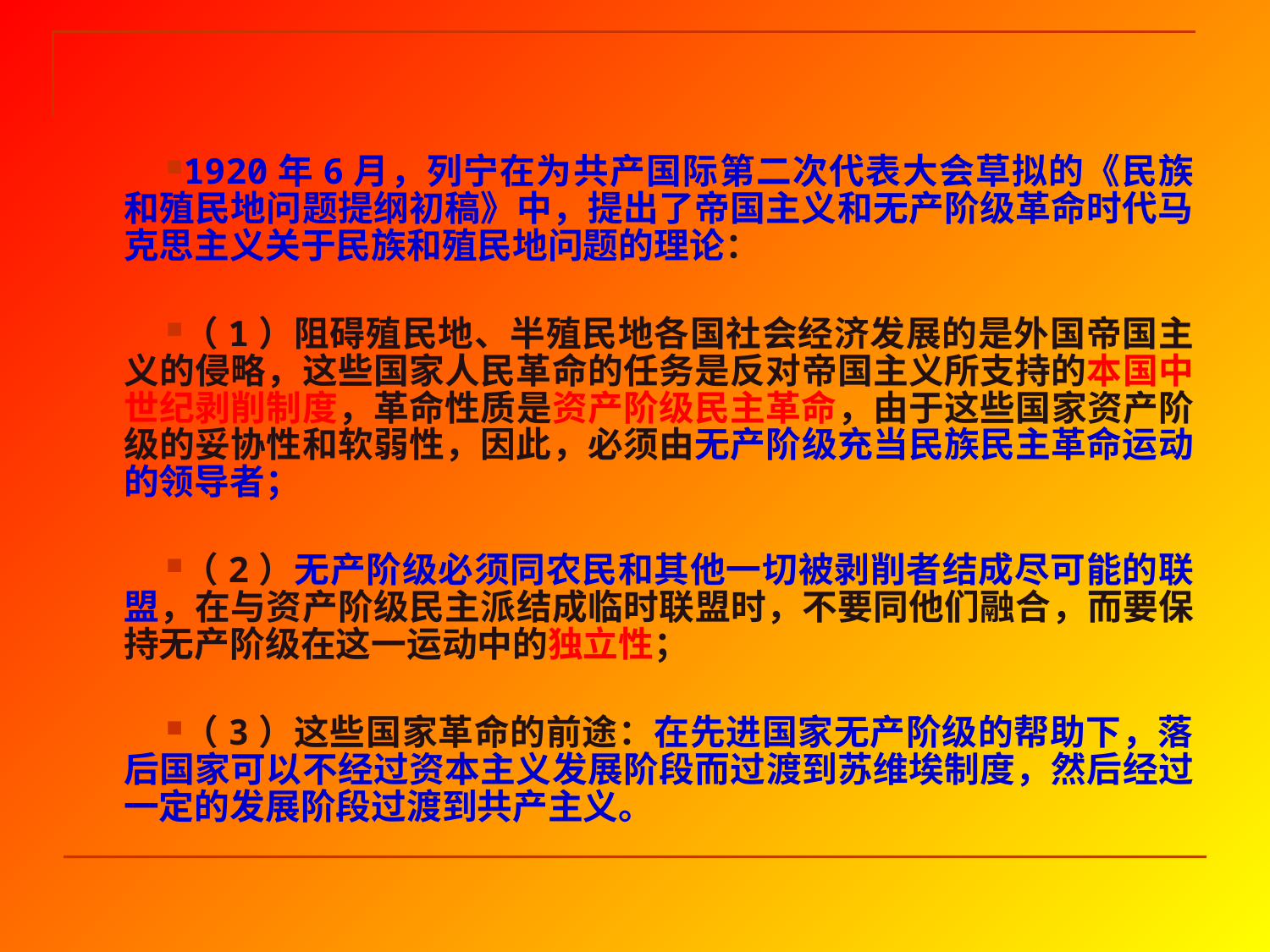

1920年6月，列宁在为共产国际第二次代表大会草拟的《民族和殖民地问题提纲初稿》中，提出了帝国主义和无产阶级革命时代马克思主义关于民族和殖民地问题的理论：

（1）阻碍殖民地、半殖民地各国社会经济发展的是外国帝国主义的侵略，这些国家人民革命的任务是反对帝国主义所支持的本国中世纪剥削制度，革命性质是资产阶级民主革命，由于这些国家资产阶级的妥协性和软弱性，因此，必须由无产阶级充当民族民主革命运动的领导者；

（2）无产阶级必须同农民和其他一切被剥削者结成尽可能的联盟，在与资产阶级民主派结成临时联盟时，不要同他们融合，而要保持无产阶级在这一运动中的独立性；

（3）这些国家革命的前途：在先进国家无产阶级的帮助下，落后国家可以不经过资本主义发展阶段而过渡到苏维埃制度，然后经过一定的发展阶段过渡到共产主义。